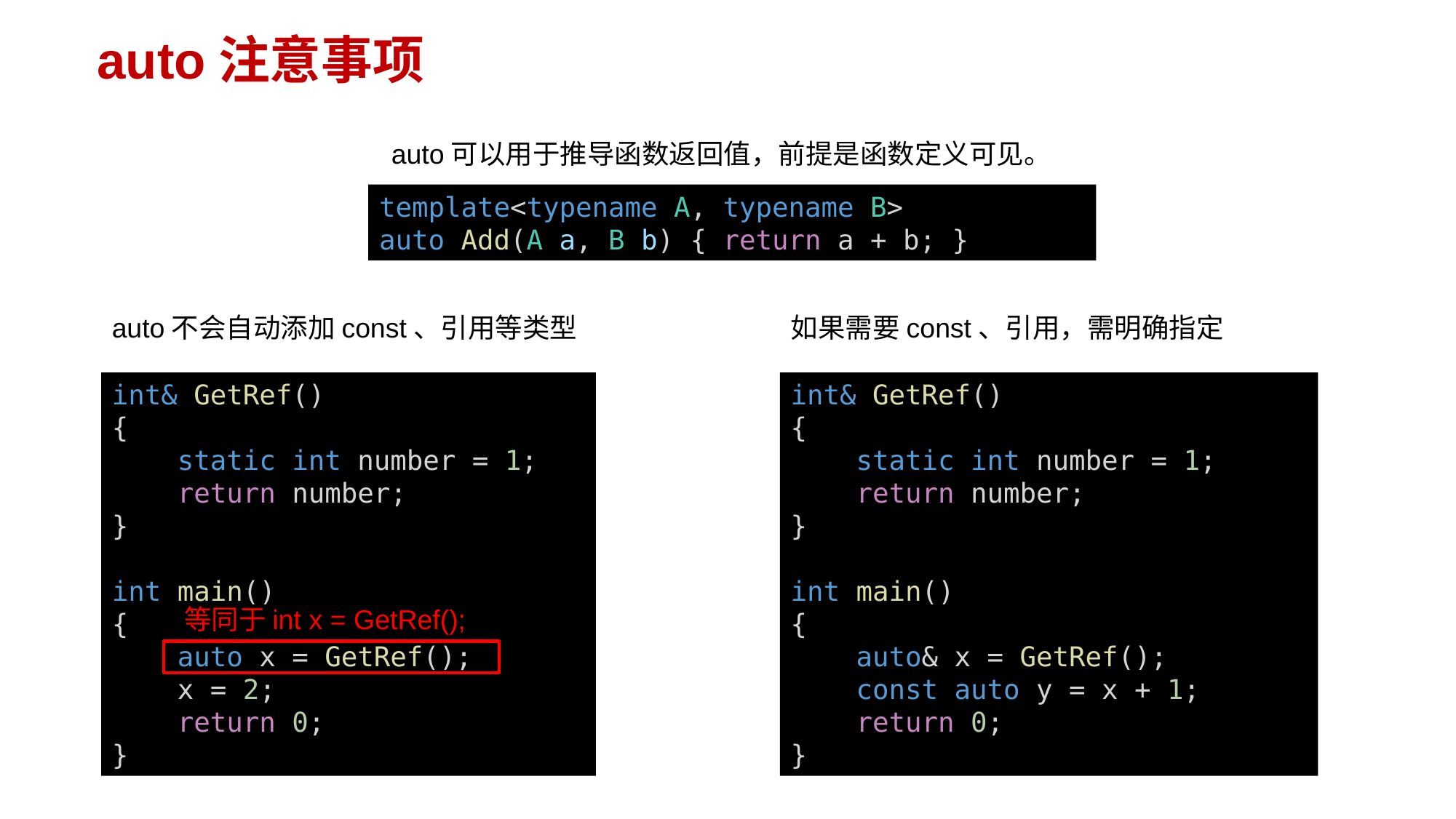

auto注意事项
auto可以用于推导函数返回值，前提是函数定义可见。
template<typename A, typename B>
auto Add(A a, B b) { return a + b; }
auto不会自动添加const、引用等类型
如果需要const、引用，需明确指定
int& GetRef()
{
    static int number = 1;
    return number;
}
int main()
{
    auto x = GetRef();
    x = 2;
    return 0;
}
int& GetRef()
{
    static int number = 1;
    return number;
}
int main()
{
    auto& x = GetRef();
    const auto y = x + 1;
    return 0;
}
等同于int x = GetRef();